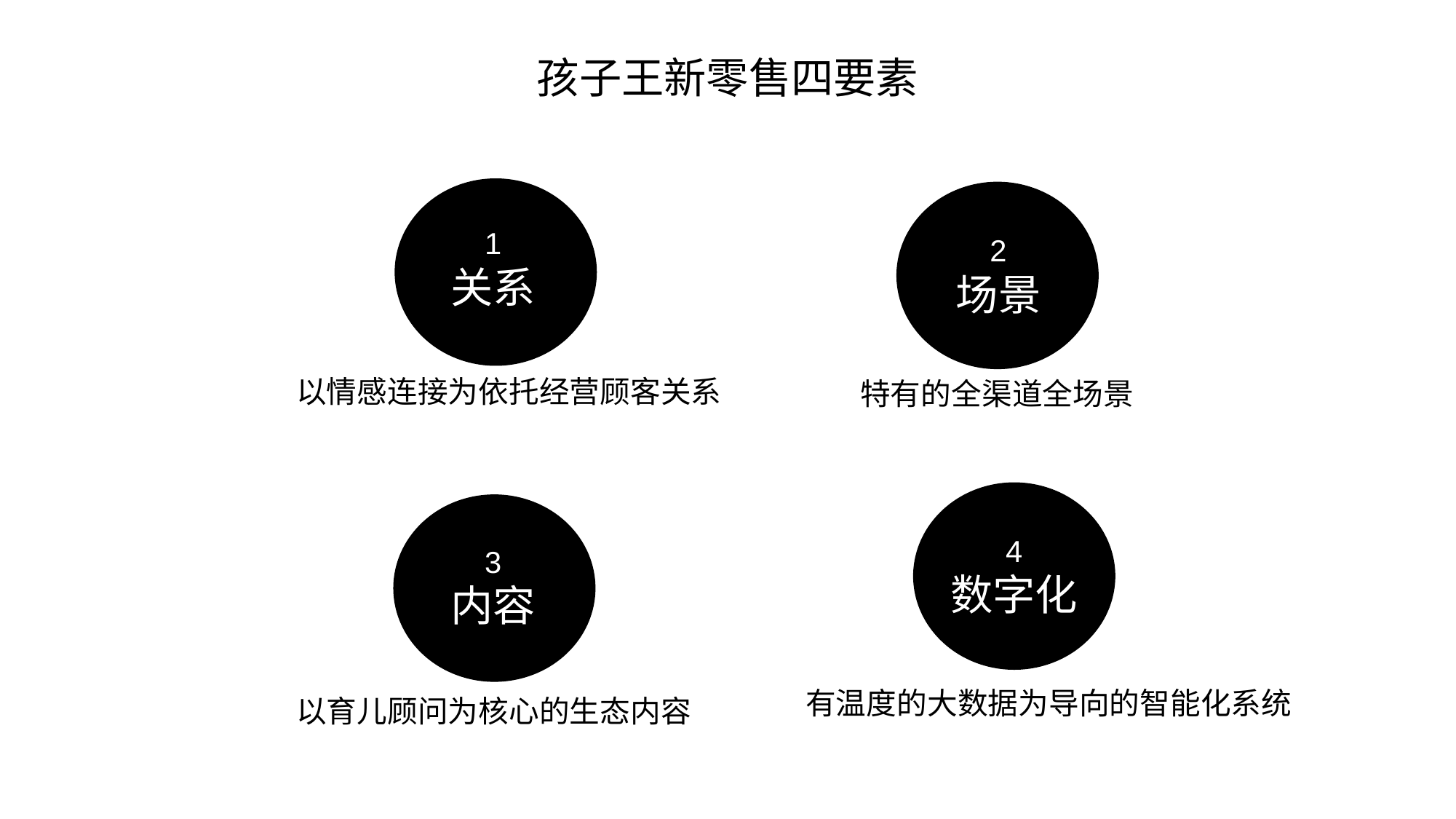

孩子王新零售四要素

1
关系
2
场景
以情感连接为依托经营顾客关系
特有的全渠道全场景

4
数字化
3
内容
有温度的大数据为导向的智能化系统
以育儿顾问为核心的生态内容